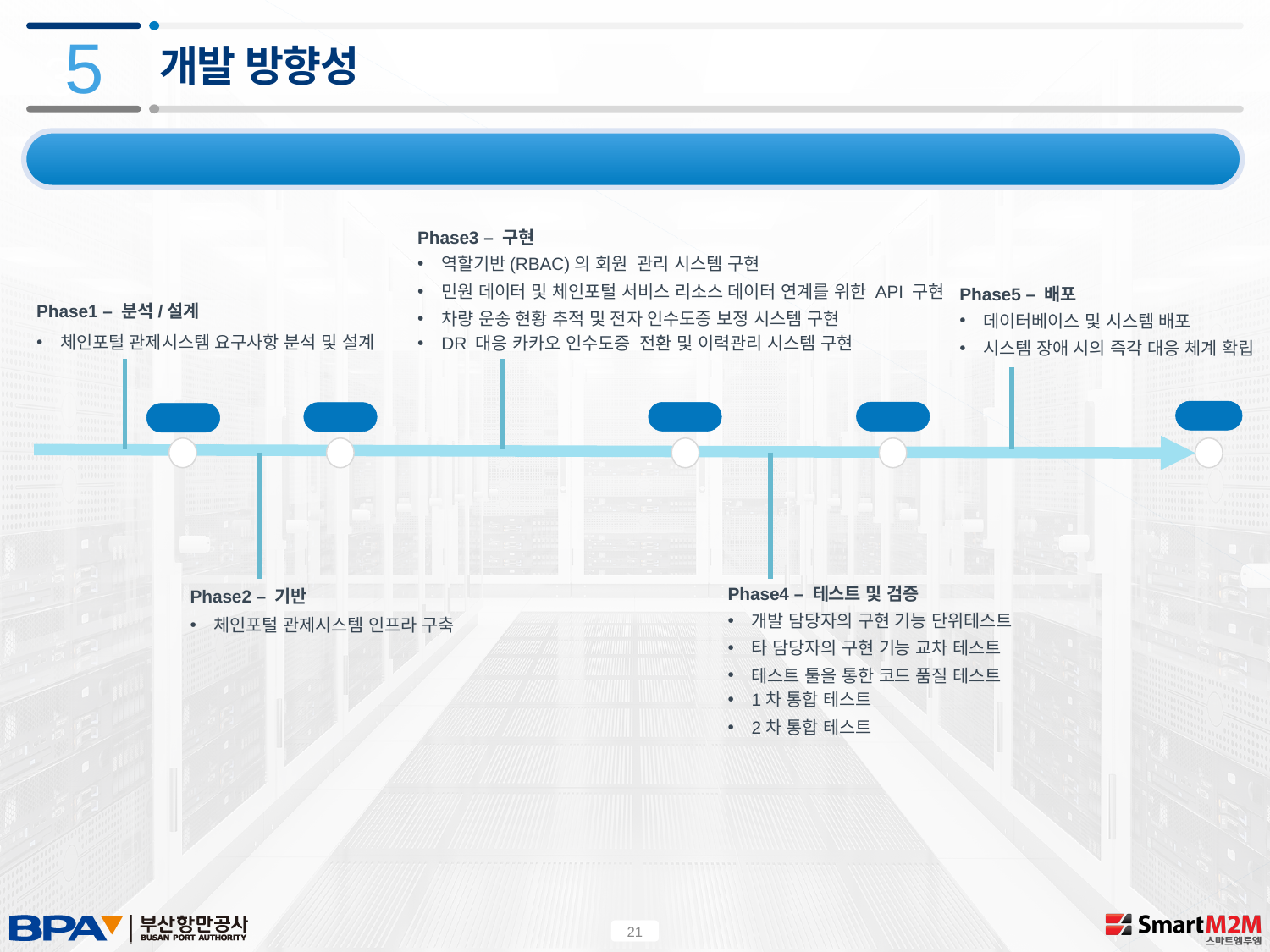

5
3
# 개발 방향성

5.2 타임라인
Phase3 – 구현
역할기반(RBAC)의 회원  관리 시스템 구현
민원 데이터 및 체인포털 서비스 리소스 데이터 연계를 위한 API 구현
Phase5 – 배포
Phase1 – 분석/설계
차량 운송 현황 추적 및 전자 인수도증 보정 시스템 구현
데이터베이스 및 시스템 배포
체인포털 관제시스템 요구사항 분석 및 설계
DR 대응 카카오 인수도증  전환 및 이력관리 시스템 구현
시스템 장애 시의 즉각 대응 체계 확립
12.31
12.12
11.28
09.19
08.12

Phase4 – 테스트 및 검증
Phase2 – 기반
개발 담당자의 구현 기능 단위테스트
체인포털 관제시스템 인프라 구축
타 담당자의 구현 기능 교차 테스트
테스트 툴을 통한 코드 품질 테스트
1차 통합 테스트
2차 통합 테스트
21